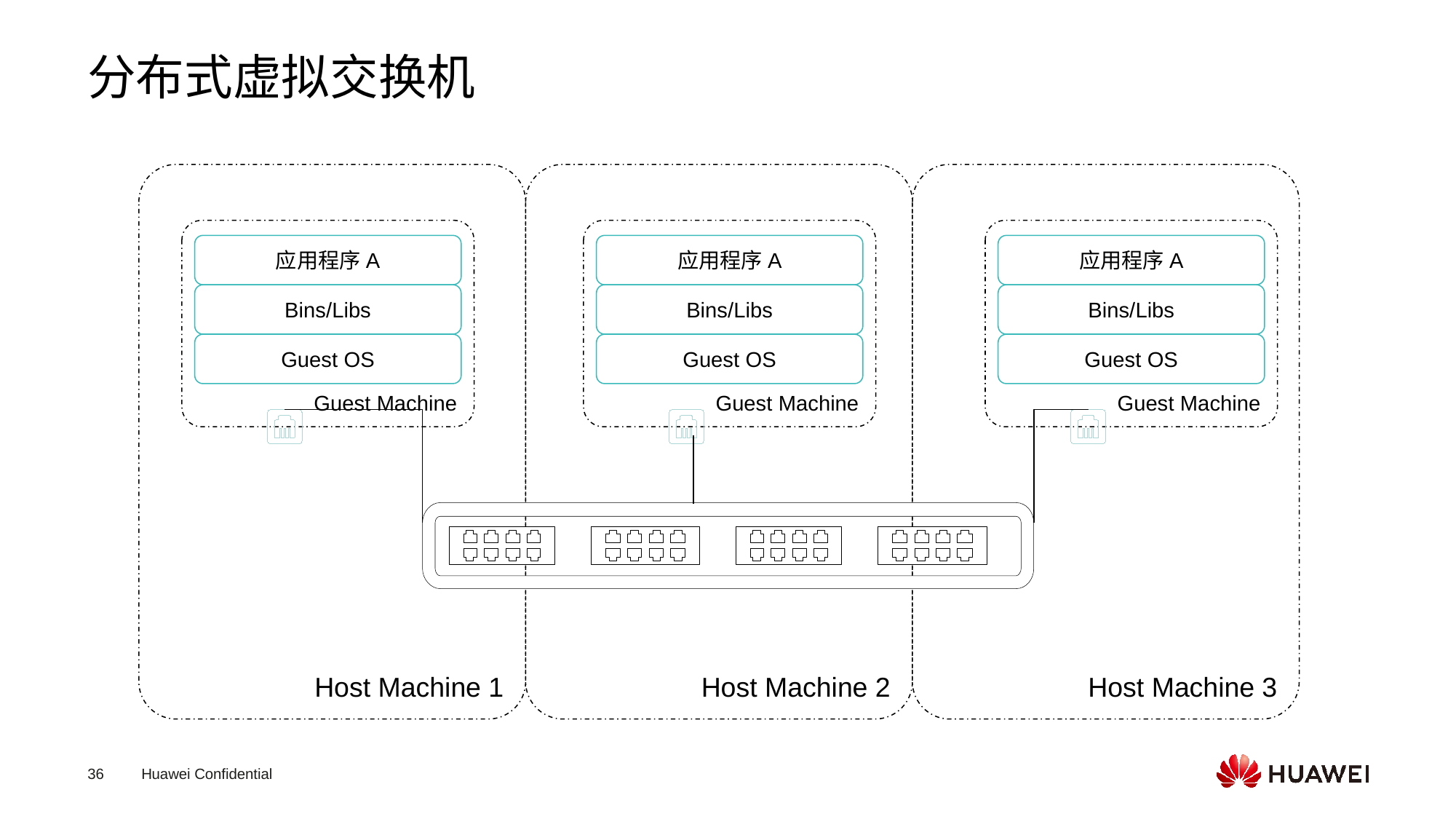

# 分布式虚拟交换机
Host Machine 1
Host Machine 2
Host Machine 3
Guest Machine
应用程序A
Bins/Libs
Guest OS

Guest Machine
应用程序A
Bins/Libs
Guest OS

Guest Machine
应用程序A
Bins/Libs
Guest OS